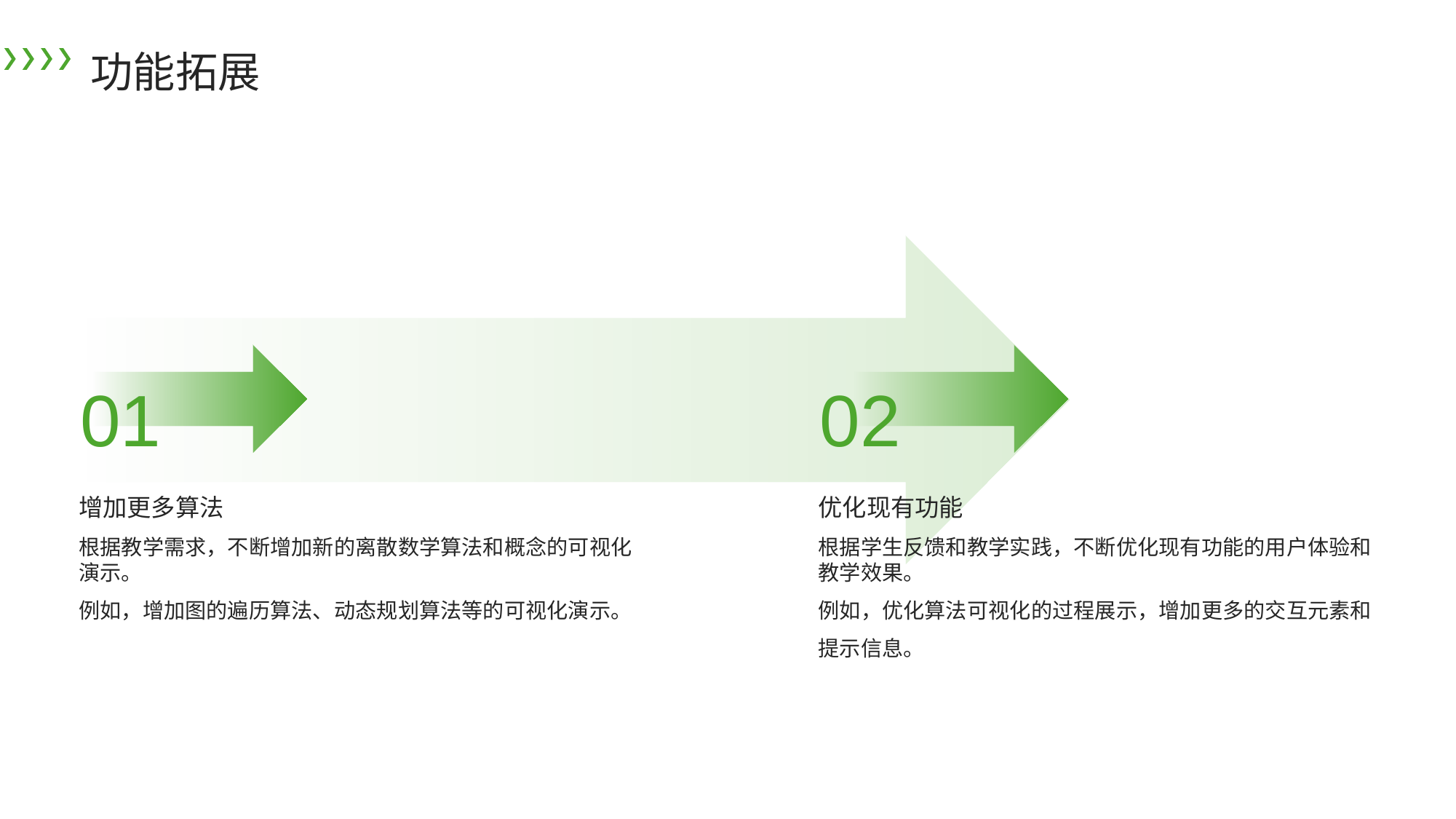

功能拓展

01
02

增加更多算法
优化现有功能
根据教学需求，不断增加新的离散数学算法和概念的可视化演示。
例如，增加图的遍历算法、动态规划算法等的可视化演示。
根据学生反馈和教学实践，不断优化现有功能的用户体验和教学效果。
例如，优化算法可视化的过程展示，增加更多的交互元素和提示信息。